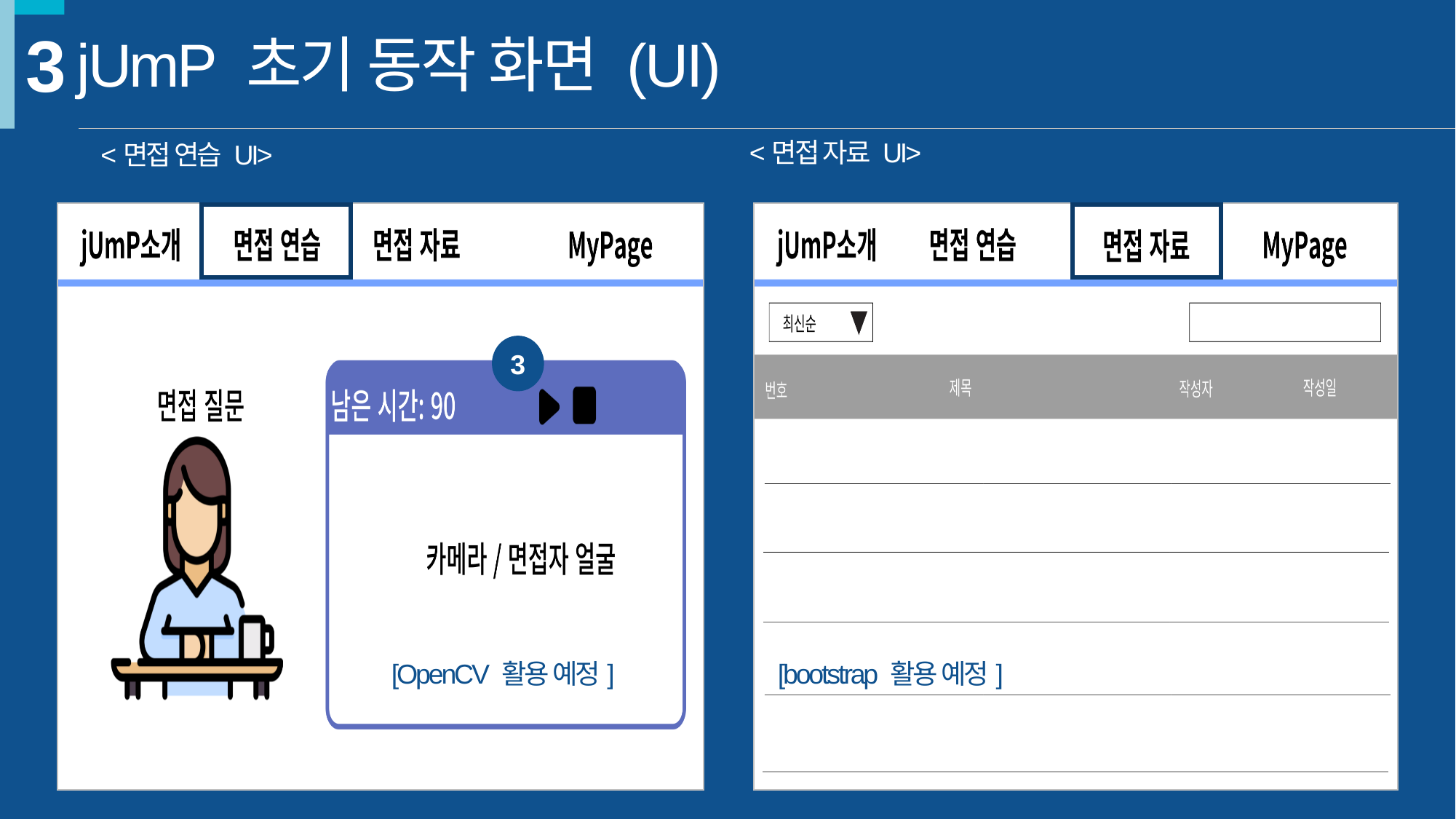

3
jUmP 초기 동작 화면 (UI)
<면접 자료 UI>
<면접 연습 UI>

3
[OpenCV 활용 예정]
[bootstrap 활용 예정]